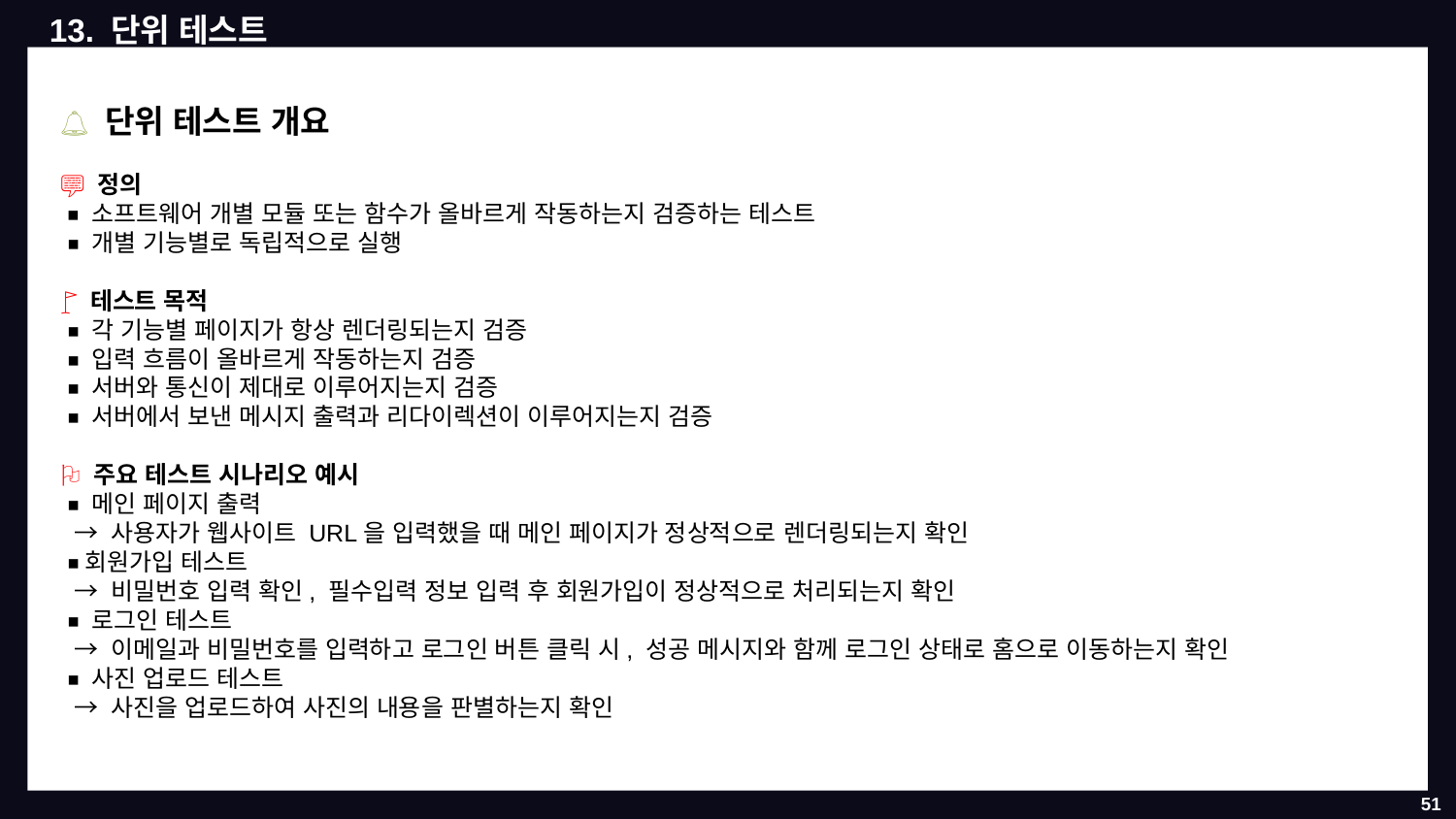

13. 단위 테스트
🔔 단위 테스트 개요

💬 정의
 ◾ 소프트웨어 개별 모듈 또는 함수가 올바르게 작동하는지 검증하는 테스트
 ◾ 개별 기능별로 독립적으로 실행

🚩 테스트 목적
 ◾ 각 기능별 페이지가 항상 렌더링되는지 검증
 ◾ 입력 흐름이 올바르게 작동하는지 검증
 ◾ 서버와 통신이 제대로 이루어지는지 검증
 ◾ 서버에서 보낸 메시지 출력과 리다이렉션이 이루어지는지 검증

🏳 주요 테스트 시나리오 예시
 ◾ 메인 페이지 출력
  → 사용자가 웹사이트 URL을 입력했을 때 메인 페이지가 정상적으로 렌더링되는지 확인
 ◾회원가입 테스트
  → 비밀번호 입력 확인, 필수입력 정보 입력 후 회원가입이 정상적으로 처리되는지 확인
 ◾ 로그인 테스트
  → 이메일과 비밀번호를 입력하고 로그인 버튼 클릭 시, 성공 메시지와 함께 로그인 상태로 홈으로 이동하는지 확인
 ◾ 사진 업로드 테스트
  → 사진을 업로드하여 사진의 내용을 판별하는지 확인

51